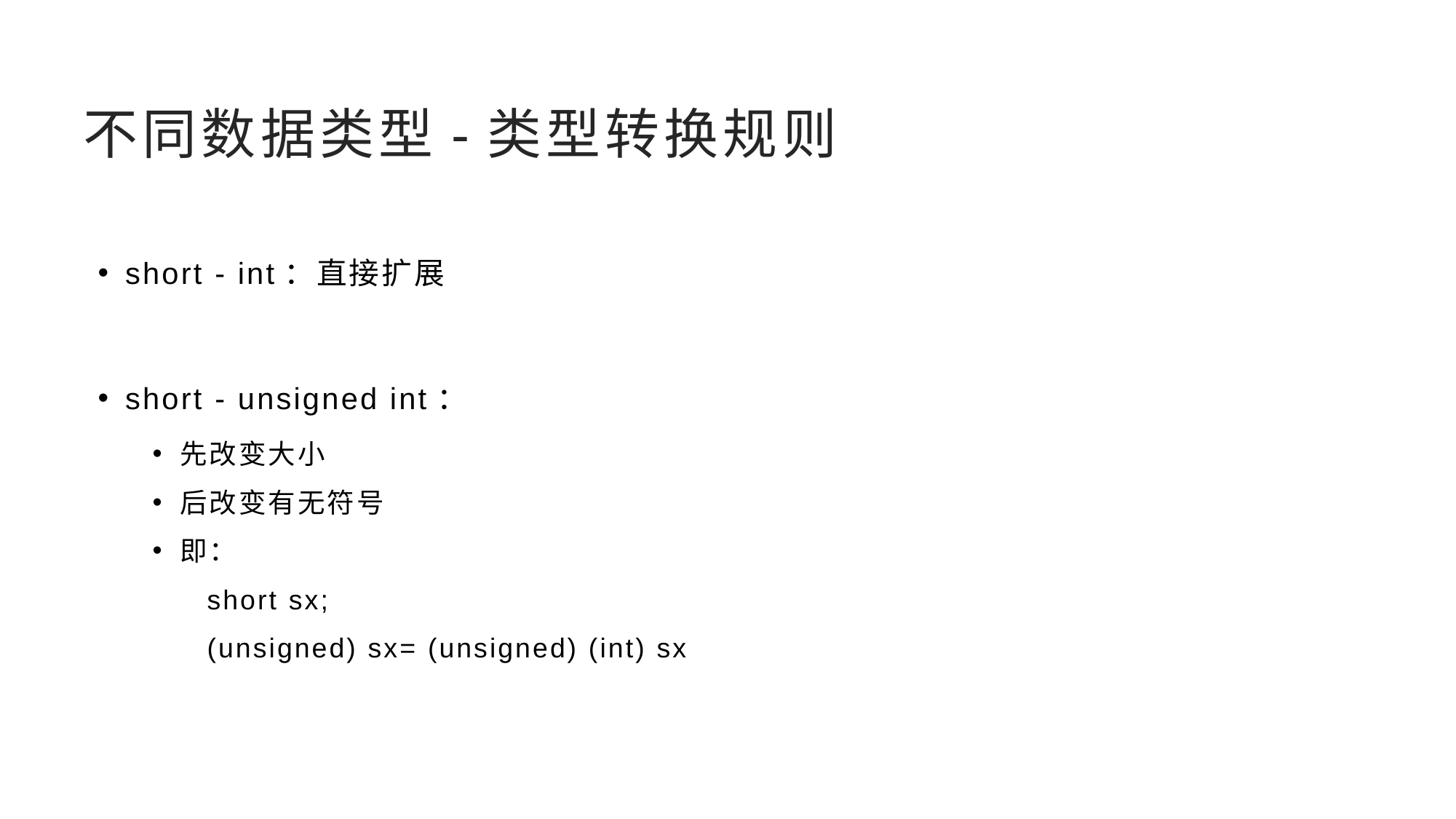

# 不同数据类型-类型转换规则
short - int：直接扩展

short - unsigned int：
先改变大小
后改变有无符号
即：
short sx;
(unsigned) sx= (unsigned) (int) sx